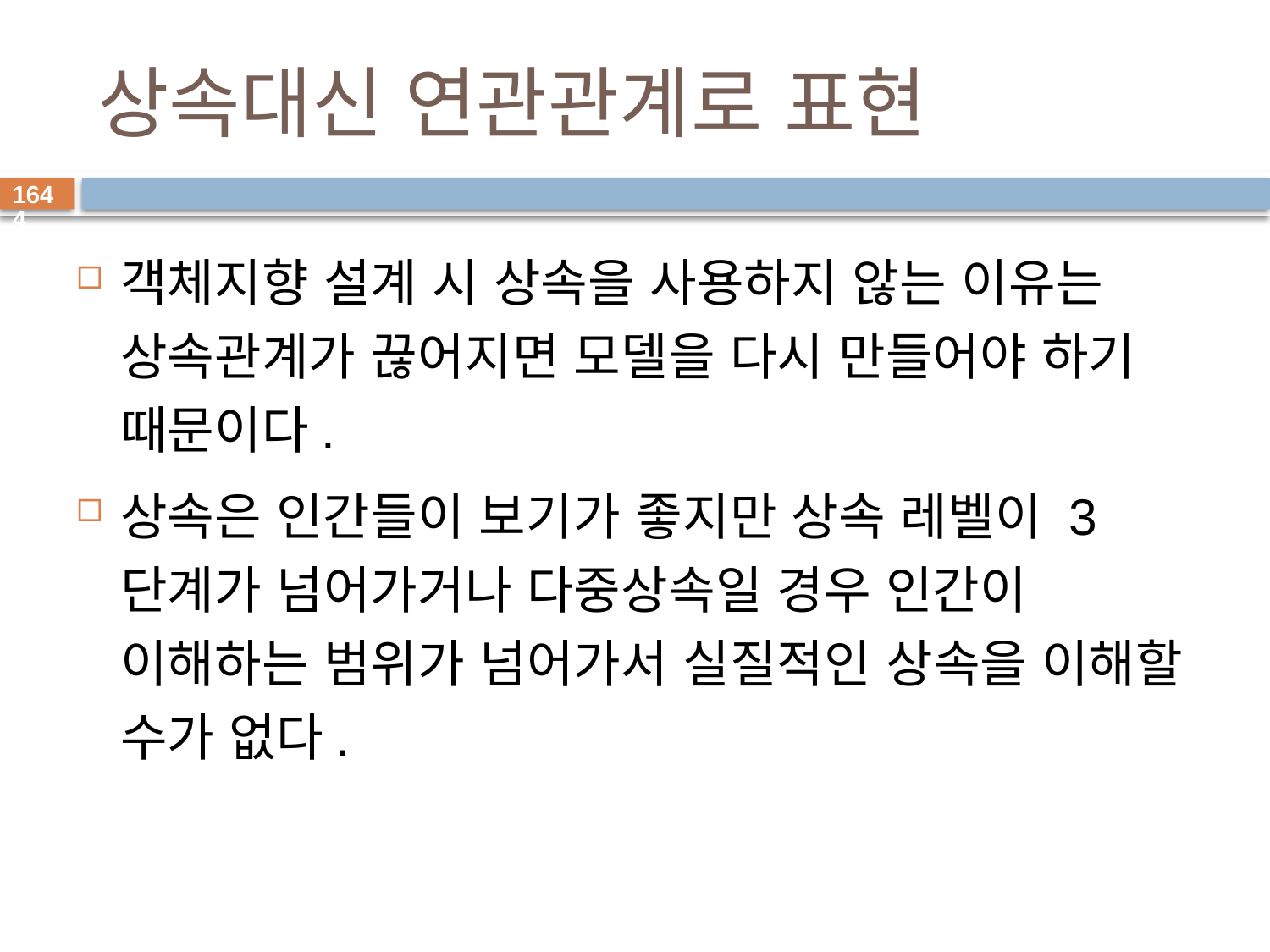

# 상속대신 연관관계로 표현
1644
객체지향 설계 시 상속을 사용하지 않는 이유는 상속관계가 끊어지면 모델을 다시 만들어야 하기 때문이다.
상속은 인간들이 보기가 좋지만 상속 레벨이 3단계가 넘어가거나 다중상속일 경우 인간이 이해하는 범위가 넘어가서 실질적인 상속을 이해할 수가 없다.